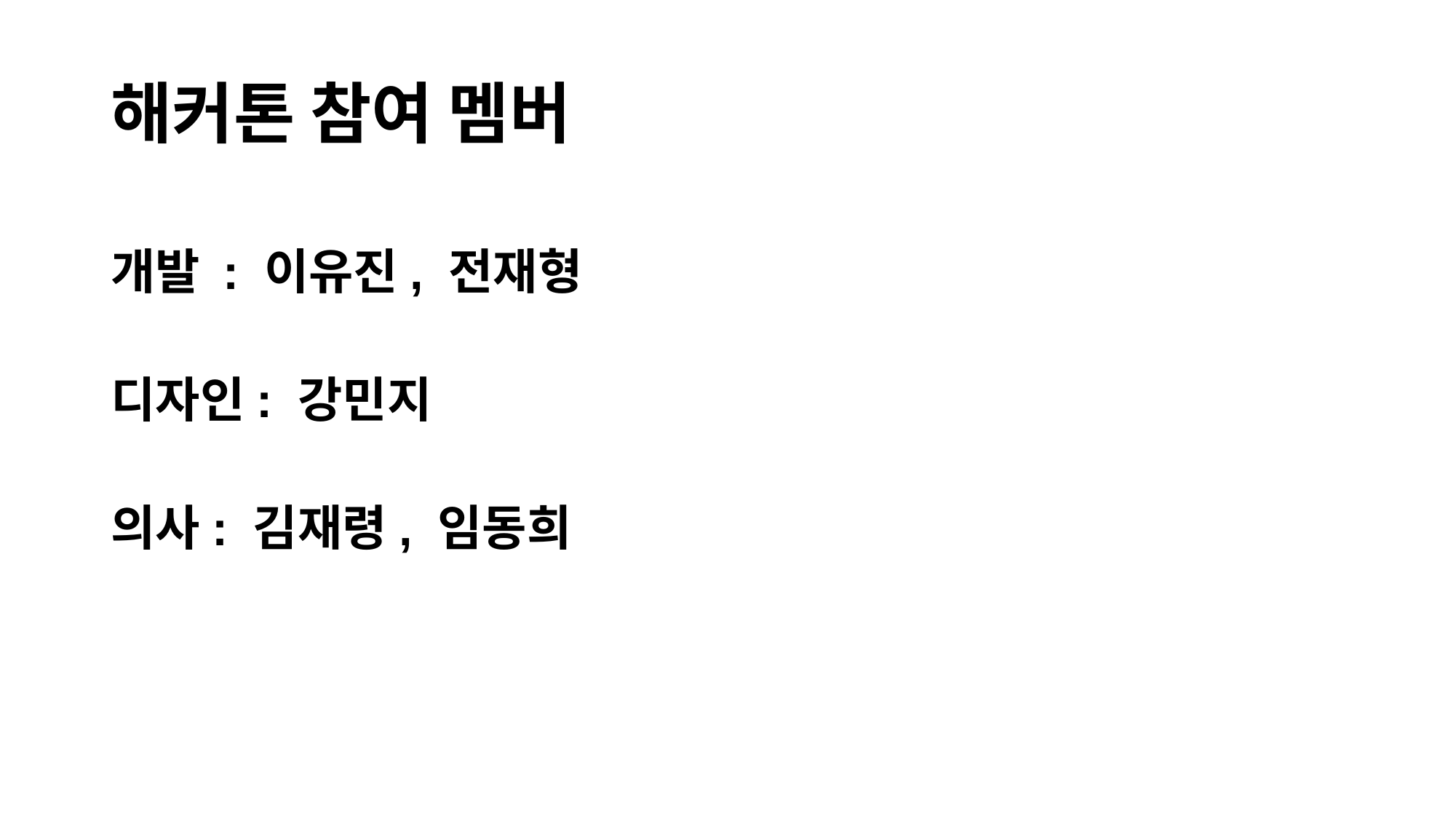

해커톤 참여 멤버
개발 : 이유진, 전재형
디자인: 강민지
의사: 김재령, 임동희